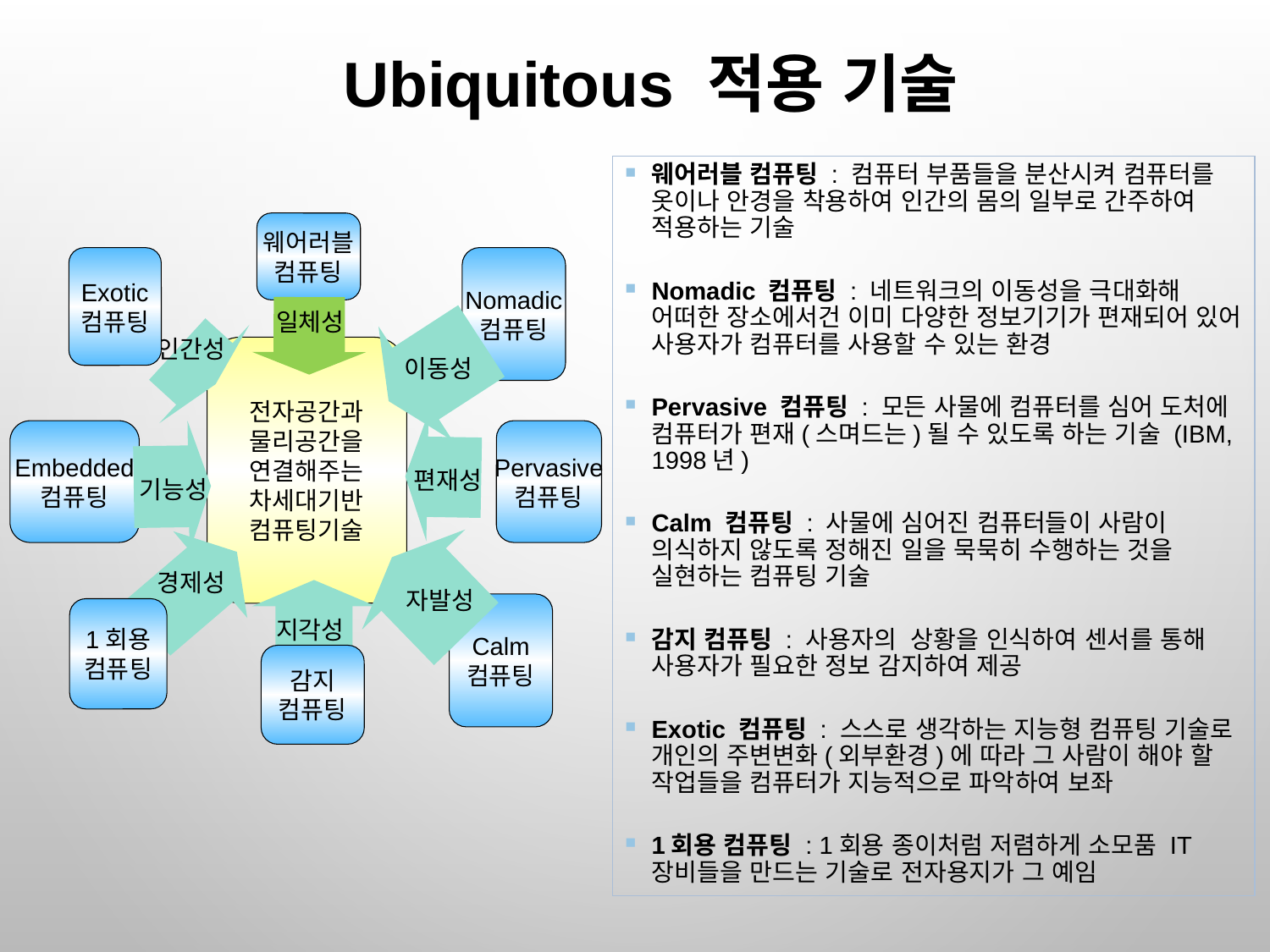

Ubiquitous 적용 기술
웨어러블 컴퓨팅 : 컴퓨터 부품들을 분산시켜 컴퓨터를 옷이나 안경을 착용하여 인간의 몸의 일부로 간주하여 적용하는 기술

Nomadic 컴퓨팅 : 네트워크의 이동성을 극대화해 어떠한 장소에서건 이미 다양한 정보기기가 편재되어 있어 사용자가 컴퓨터를 사용할 수 있는 환경

Pervasive 컴퓨팅 : 모든 사물에 컴퓨터를 심어 도처에 컴퓨터가 편재(스며드는)될 수 있도록 하는 기술 (IBM, 1998년)

Calm 컴퓨팅 : 사물에 심어진 컴퓨터들이 사람이 의식하지 않도록 정해진 일을 묵묵히 수행하는 것을 실현하는 컴퓨팅 기술

감지 컴퓨팅 : 사용자의  상황을 인식하여 센서를 통해 사용자가 필요한 정보 감지하여 제공

Exotic 컴퓨팅 : 스스로 생각하는 지능형 컴퓨팅 기술로 개인의 주변변화(외부환경)에 따라 그 사람이 해야 할 작업들을 컴퓨터가 지능적으로 파악하여 보좌

1회용 컴퓨팅 : 1회용 종이처럼 저렴하게 소모품 IT 장비들을 만드는 기술로 전자용지가 그 예임
웨어러블
컴퓨팅
Exotic
컴퓨팅
Nomadic
컴퓨팅

일체성

인간성
전자공간과
물리공간을
연결해주는
차세대기반
컴퓨팅기술

이동성
Embedded
컴퓨팅
Pervasive
컴퓨팅

편재성
기능성

경제성
자발성

Calm
컴퓨팅
1회용
컴퓨팅
지각성
감지
컴퓨팅